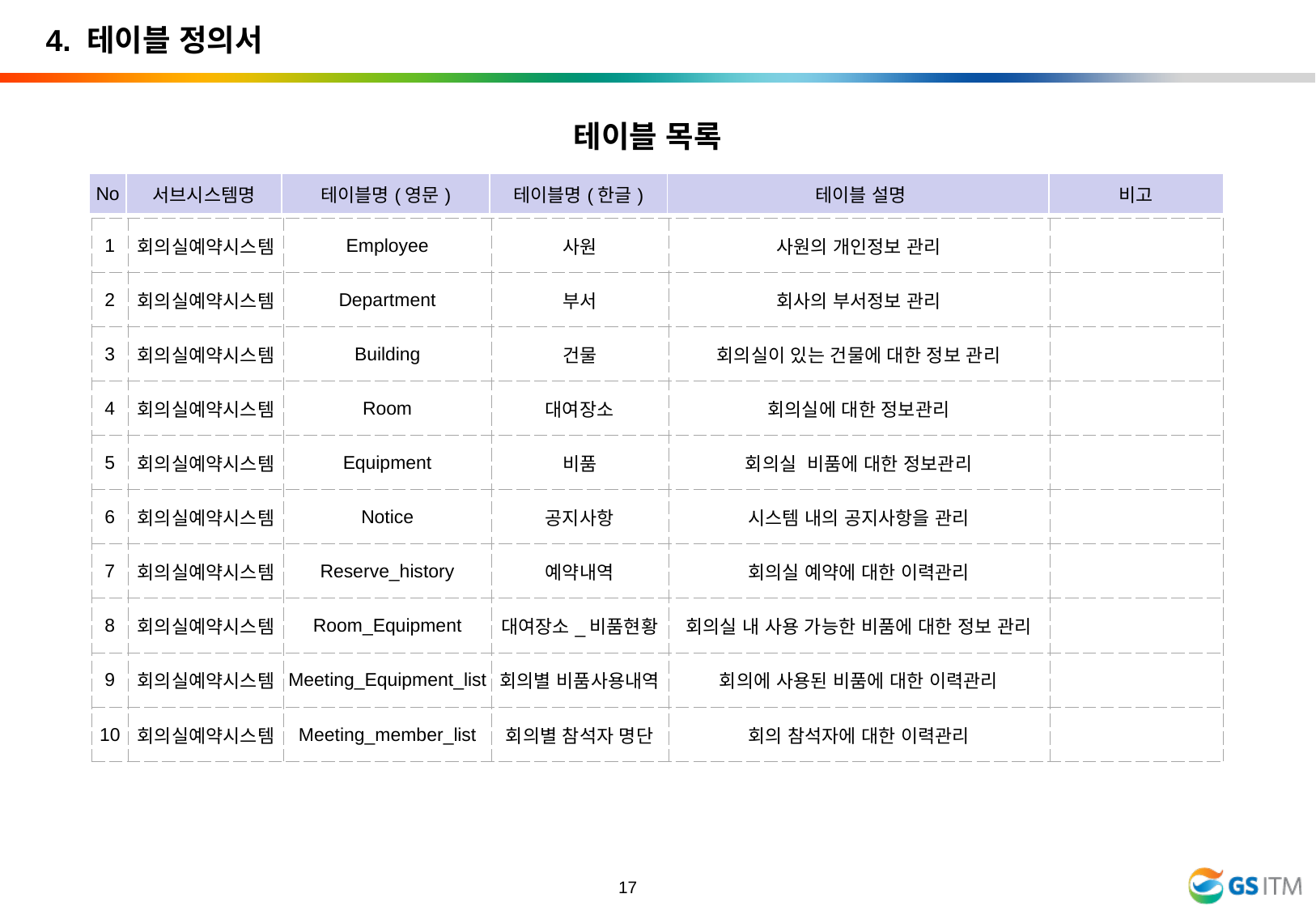

4. 테이블 정의서
테이블 목록
| No | 서브시스템명 | 테이블명(영문) | 테이블명(한글) | 테이블 설명 | 비고 |
| --- | --- | --- | --- | --- | --- |
| 1 | 회의실예약시스템 | Employee | 사원 | 사원의 개인정보 관리 |  |
| --- | --- | --- | --- | --- | --- |
| 2 | 회의실예약시스템 | Department | 부서 | 회사의 부서정보 관리 |  |
| 3 | 회의실예약시스템 | Building | 건물 | 회의실이 있는 건물에 대한 정보 관리 |  |
| 4 | 회의실예약시스템 | Room | 대여장소 | 회의실에 대한 정보관리 |  |
| 5 | 회의실예약시스템 | Equipment | 비품 | 회의실 비품에 대한 정보관리 |  |
| 6 | 회의실예약시스템 | Notice | 공지사항 | 시스템 내의 공지사항을 관리 |  |
| 7 | 회의실예약시스템 | Reserve\_history | 예약내역 | 회의실 예약에 대한 이력관리 |  |
| 8 | 회의실예약시스템 | Room\_Equipment | 대여장소\_비품현황 | 회의실 내 사용 가능한 비품에 대한 정보 관리 |  |
| 9 | 회의실예약시스템 | Meeting\_Equipment\_list | 회의별 비품사용내역 | 회의에 사용된 비품에 대한 이력관리 |  |
| 10 | 회의실예약시스템 | Meeting\_member\_list | 회의별 참석자 명단 | 회의 참석자에 대한 이력관리 |  |